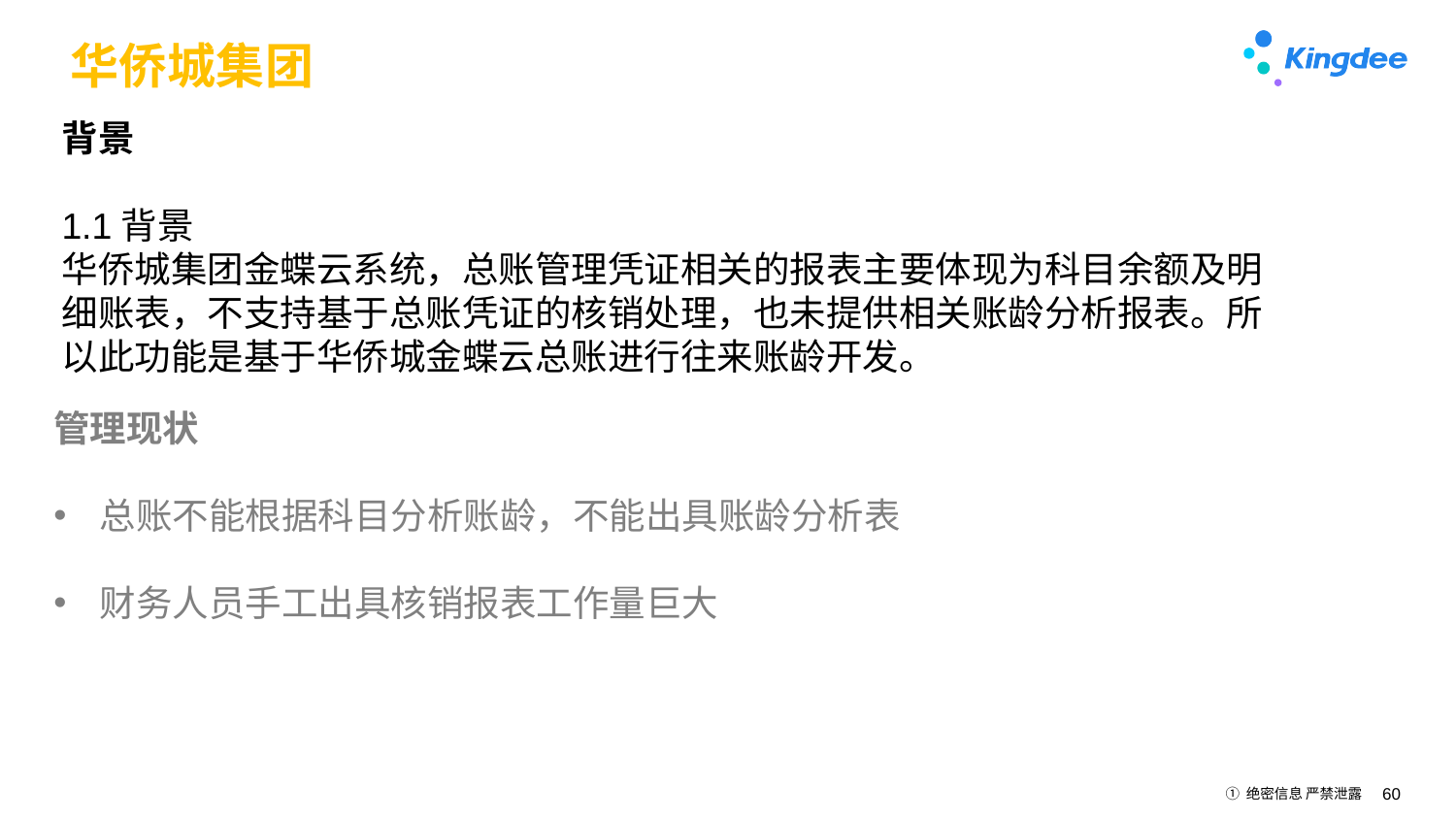

# 华侨城集团
背景

1.1背景
华侨城集团金蝶云系统，总账管理凭证相关的报表主要体现为科目余额及明细账表，不支持基于总账凭证的核销处理，也未提供相关账龄分析报表。所以此功能是基于华侨城金蝶云总账进行往来账龄开发。
管理现状

总账不能根据科目分析账龄，不能出具账龄分析表

财务人员手工出具核销报表工作量巨大